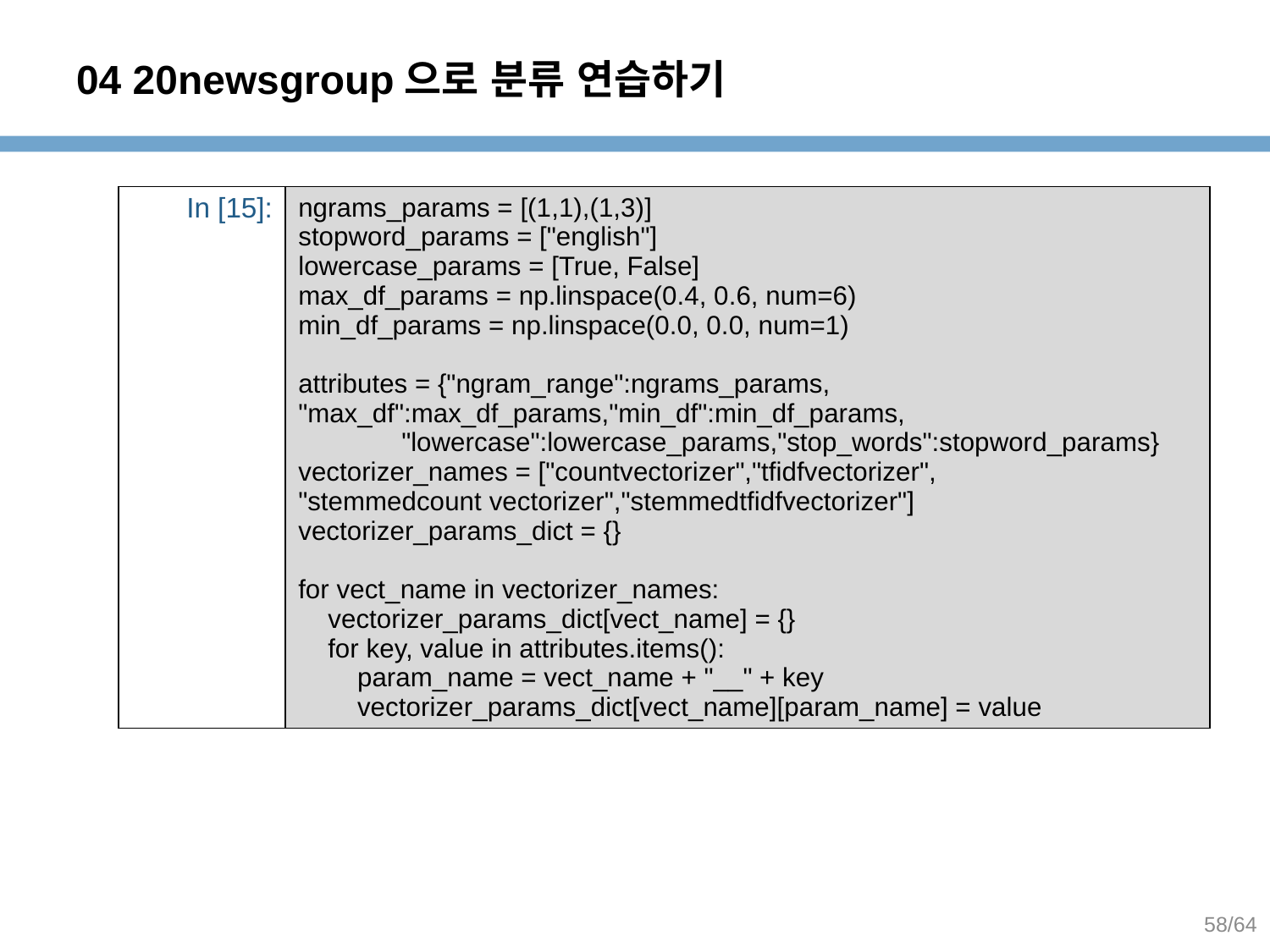

# 04 20newsgroup으로 분류 연습하기
| In [15]: | ngrams\_params = [(1,1),(1,3)] stopword\_params = ["english"] lowercase\_params = [True, False] max\_df\_params = np.linspace(0.4, 0.6, num=6) min\_df\_params = np.linspace(0.0, 0.0, num=1) attributes = {"ngram\_range":ngrams\_params, "max\_df":max\_df\_params,"min\_df":min\_df\_params, "lowercase":lowercase\_params,"stop\_words":stopword\_params} vectorizer\_names = ["countvectorizer","tfidfvectorizer", "stemmedcount vectorizer","stemmedtfidfvectorizer"] vectorizer\_params\_dict = {} for vect\_name in vectorizer\_names: vectorizer\_params\_dict[vect\_name] = {} for key, value in attributes.items(): param\_name = vect\_name + "\_\_" + key vectorizer\_params\_dict[vect\_name][param\_name] = value |
| --- | --- |
58/64